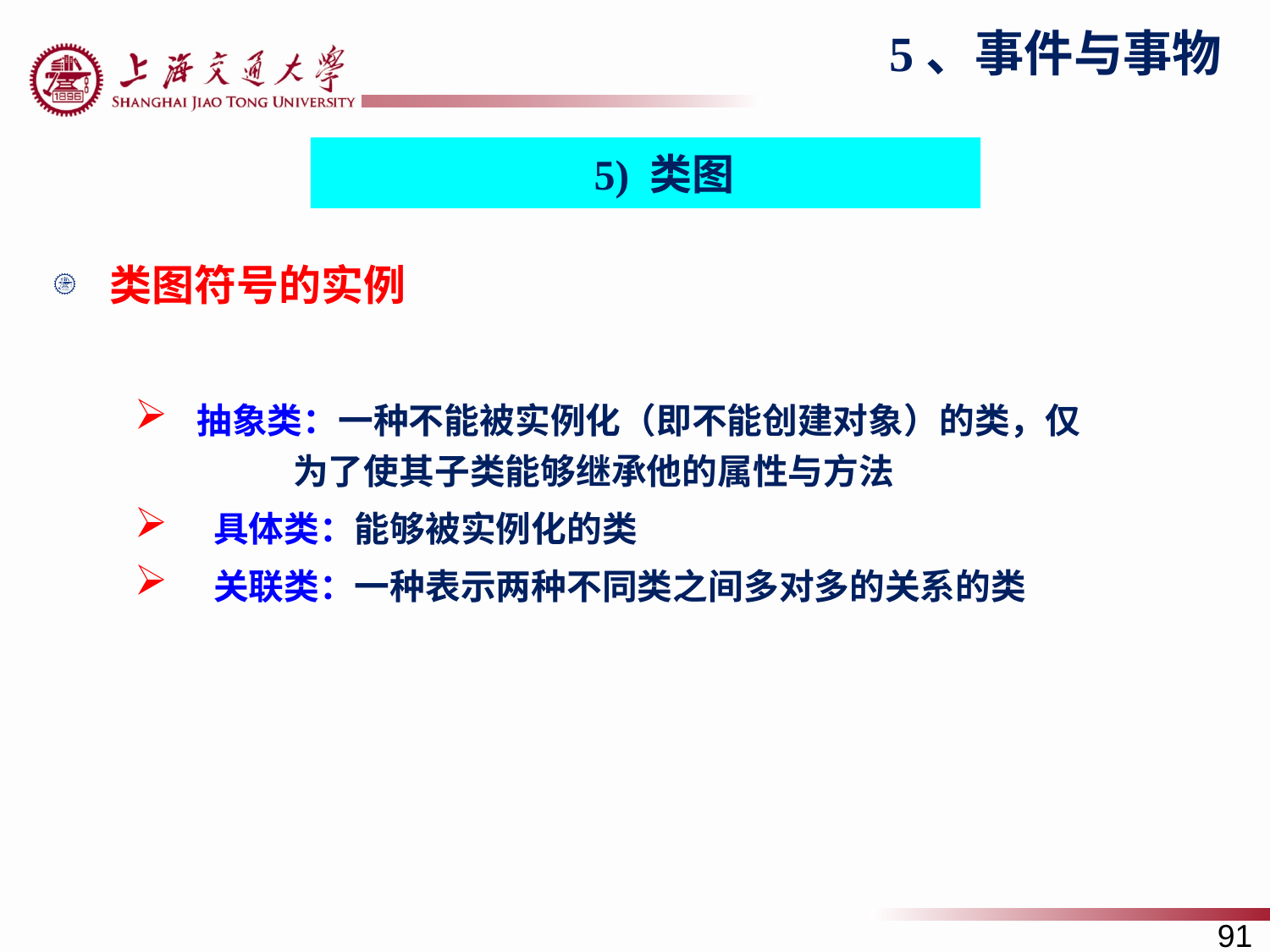

5、事件与事物
5) 类图
类图符号的实例
抽象类：一种不能被实例化（即不能创建对象）的类，仅
            为了使其子类能够继承他的属性与方法
 具体类：能够被实例化的类
 关联类：一种表示两种不同类之间多对多的关系的类

91